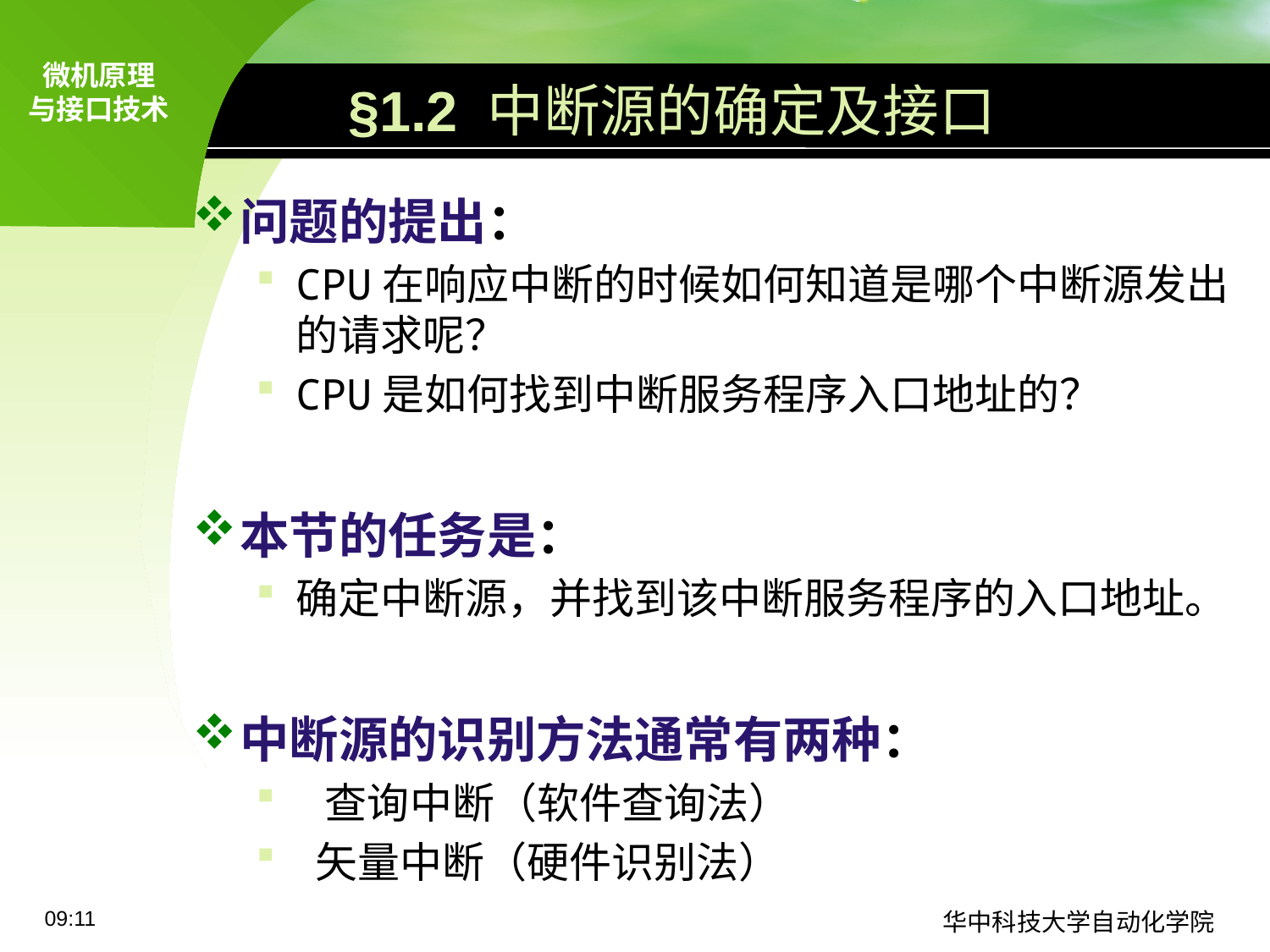

# §1.2 中断源的确定及接口
问题的提出：
CPU在响应中断的时候如何知道是哪个中断源发出的请求呢？
CPU是如何找到中断服务程序入口地址的？

本节的任务是：
确定中断源，并找到该中断服务程序的入口地址。

中断源的识别方法通常有两种：
  查询中断（软件查询法）
 矢量中断（硬件识别法）
09:11
华中科技大学自动化学院